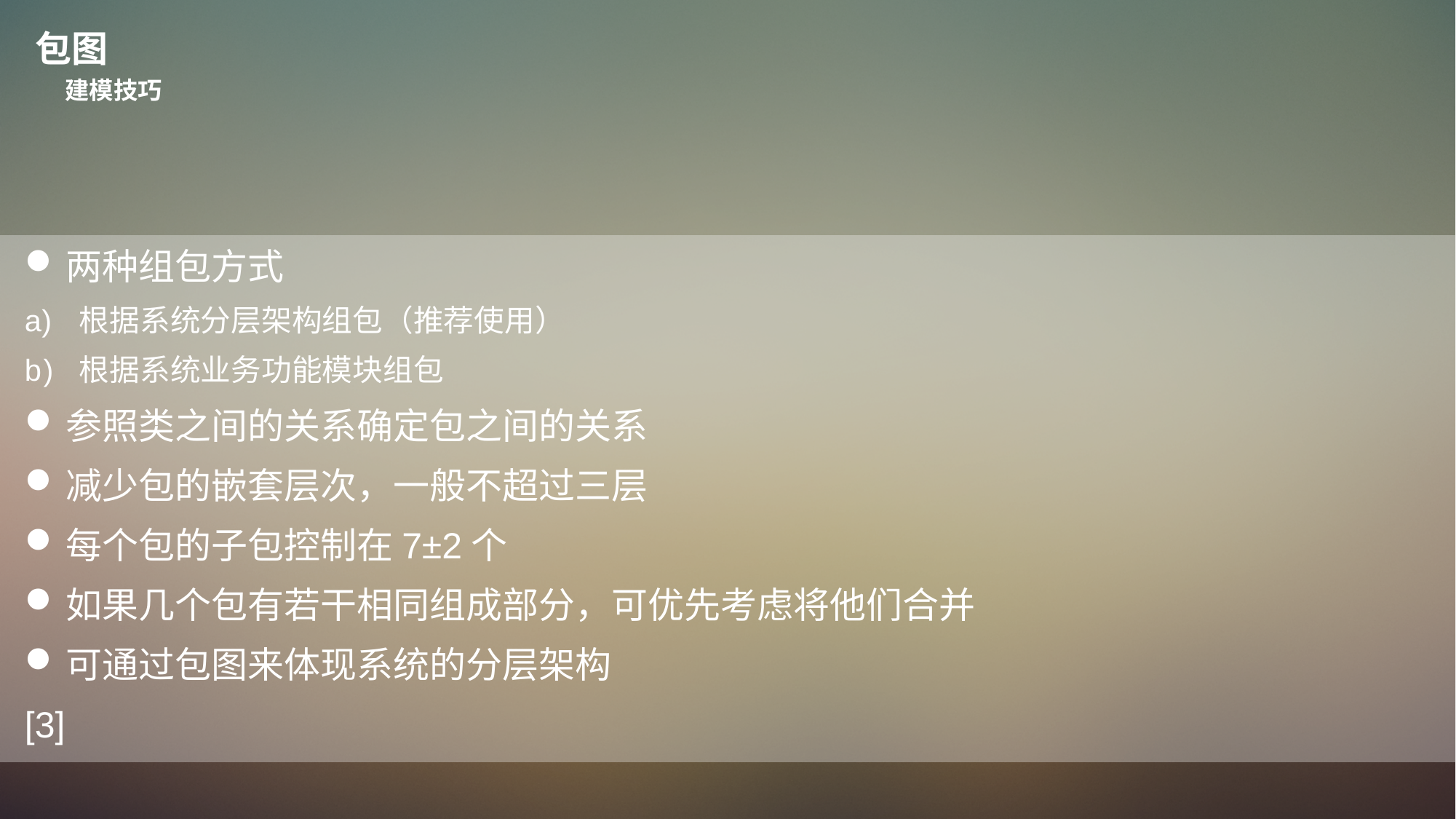

包图
建模技巧

两种组包方式
根据系统分层架构组包（推荐使用）
根据系统业务功能模块组包
参照类之间的关系确定包之间的关系
减少包的嵌套层次，一般不超过三层
每个包的子包控制在7±2个
如果几个包有若干相同组成部分，可优先考虑将他们合并
可通过包图来体现系统的分层架构
[3]